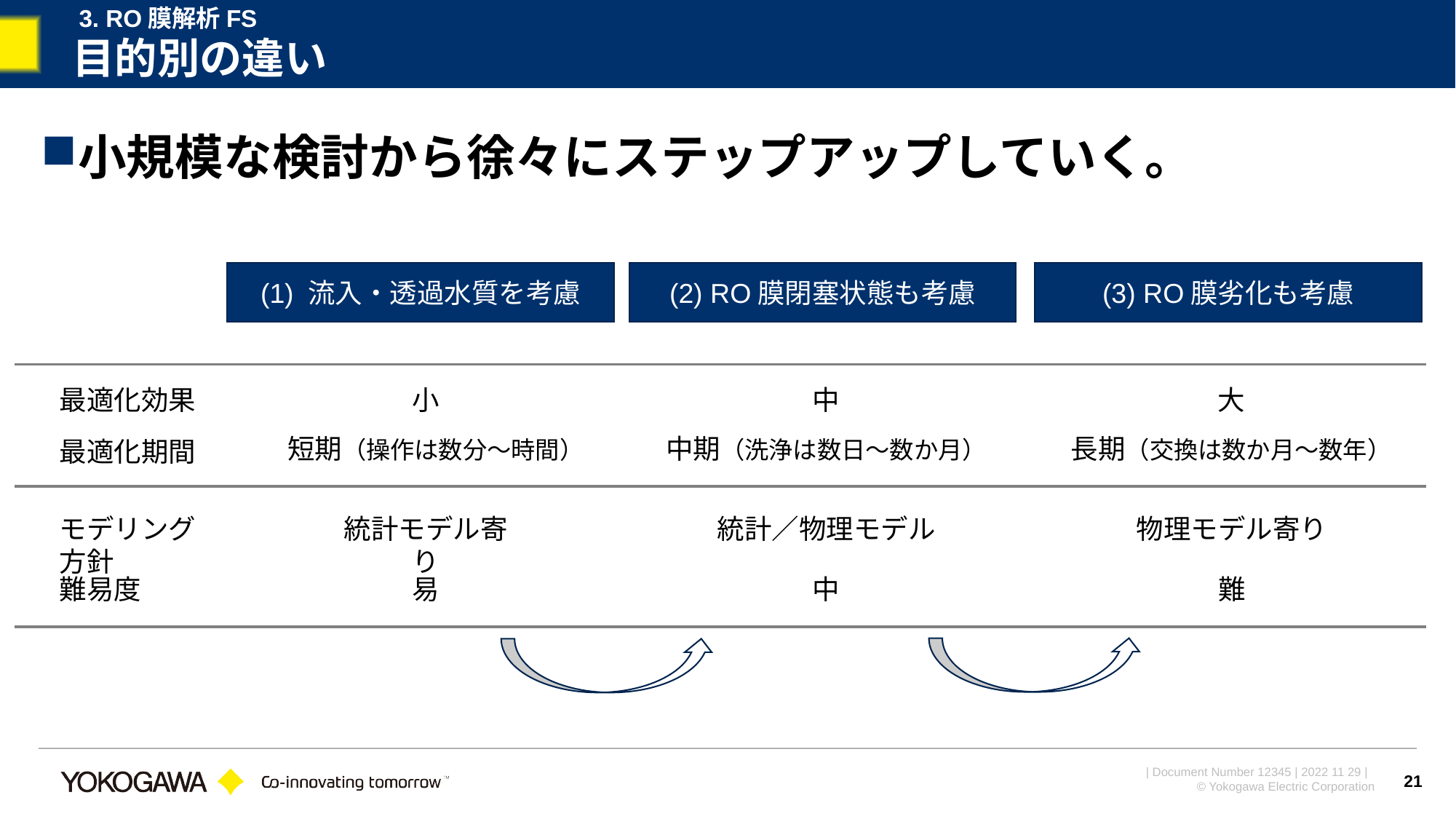

3. RO膜解析FS
# 目的別の違い
小規模な検討から徐々にステップアップしていく。
(1) 最終水質と供給量を考慮
(2) RO膜閉塞状態も考慮
(3) RO膜劣化も考慮
(1) 流入・透過水質を考慮
(2) RO膜閉塞状態も考慮
(3) RO膜劣化も考慮
最適化効果
小
大
中
短期（操作は数分～時間）
中期（洗浄は数日～数か月）
長期（交換は数か月～数年）
最適化期間
統計モデル寄り
物理モデル寄り
モデリング方針
統計／物理モデル
難易度
易
難
中

21